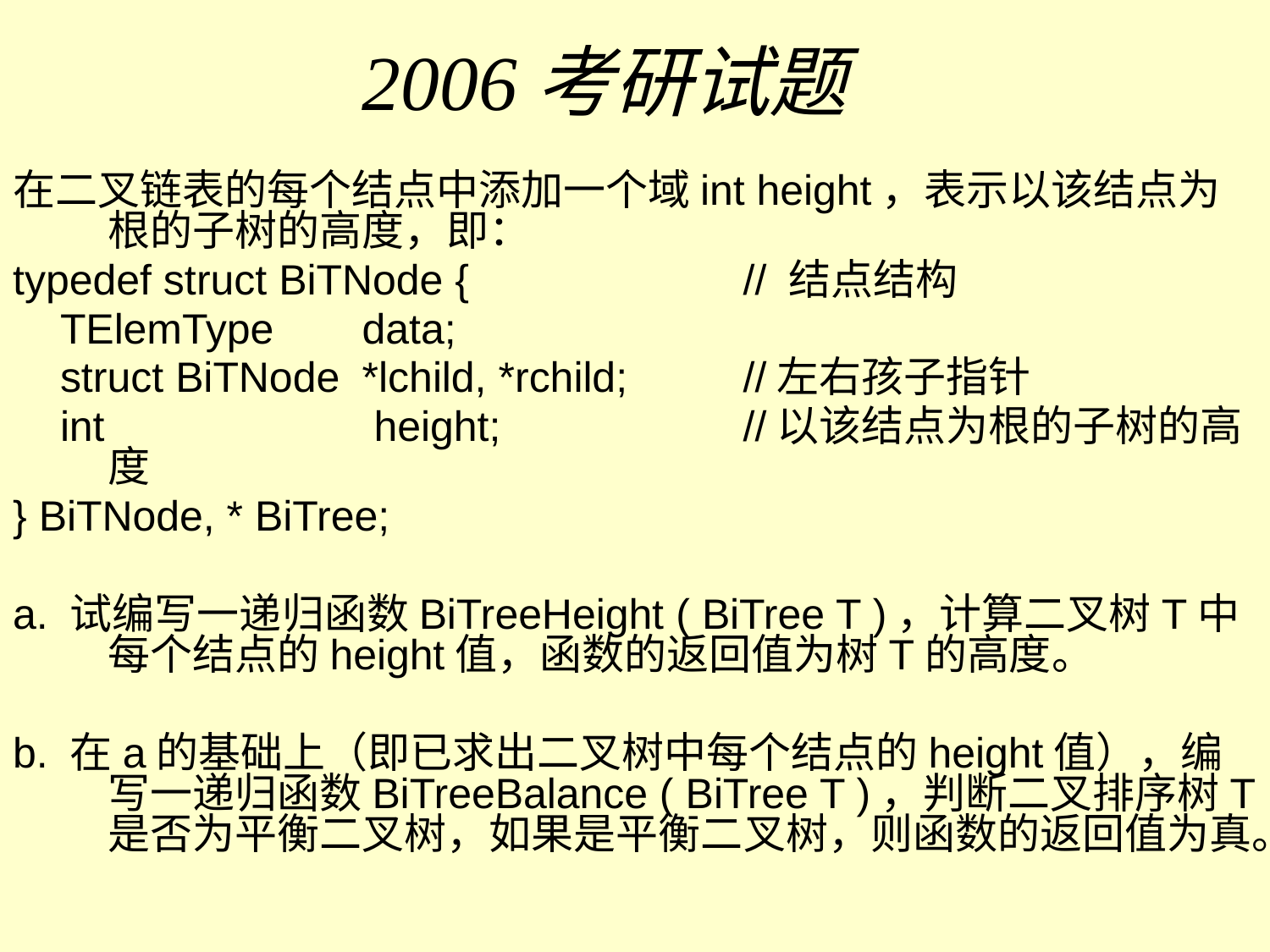

# 2006考研试题
在二叉链表的每个结点中添加一个域int height，表示以该结点为根的子树的高度，即：
typedef struct BiTNode { 			// 结点结构
    TElemType     	data;
    struct BiTNode	*lchild, *rchild;	//左右孩子指针
    int            	 height;  		//以该结点为根的子树的高度
} BiTNode, * BiTree;

a. 试编写一递归函数BiTreeHeight ( BiTree T )，计算二叉树T中每个结点的height值，函数的返回值为树T的高度。

b. 在a的基础上（即已求出二叉树中每个结点的height值），编写一递归函数BiTreeBalance ( BiTree T )，判断二叉排序树T是否为平衡二叉树，如果是平衡二叉树，则函数的返回值为真。